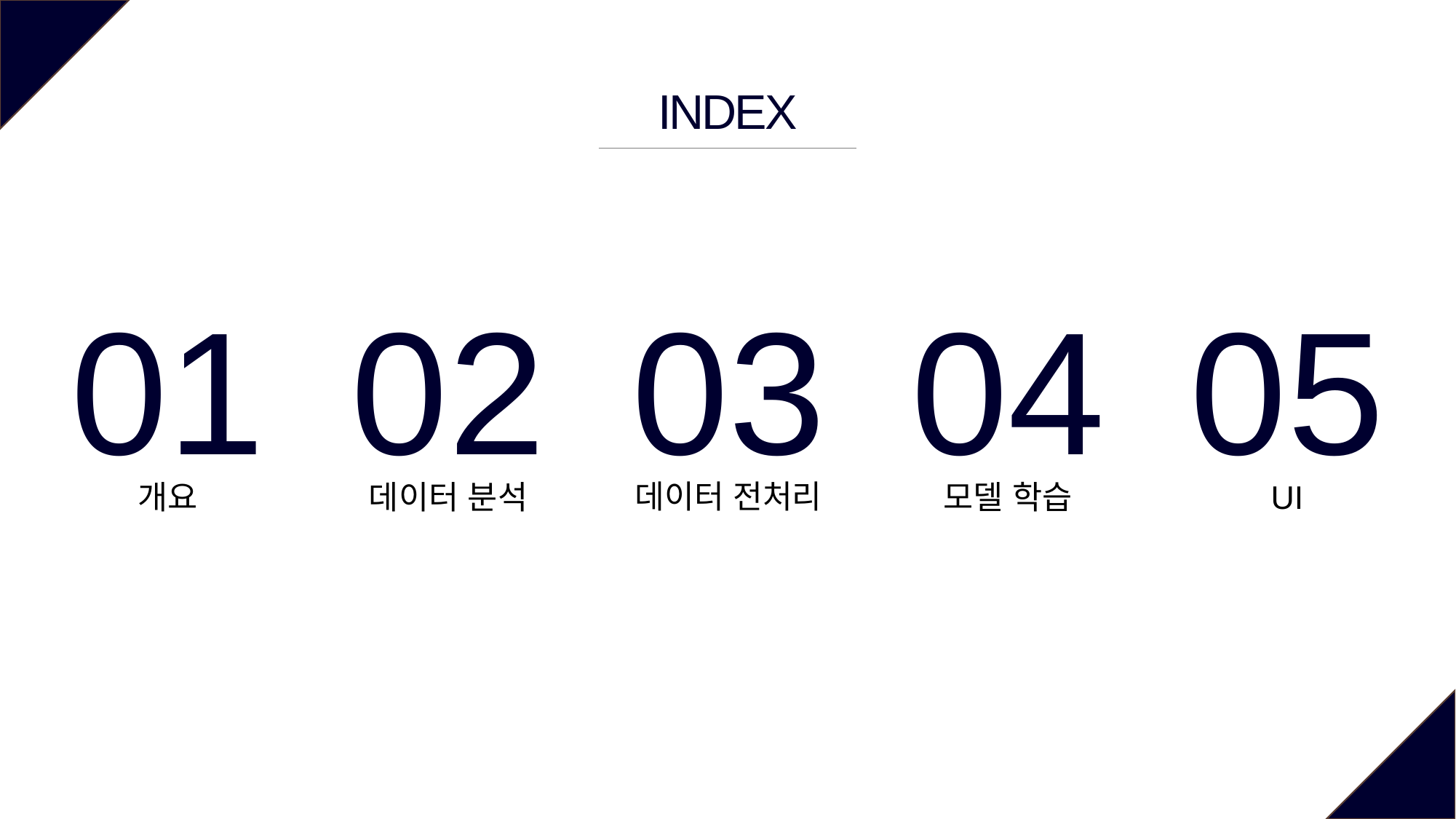

01
02
03
04
05
개요
데이터 분석
데이터 전처리
모델 학습
UI